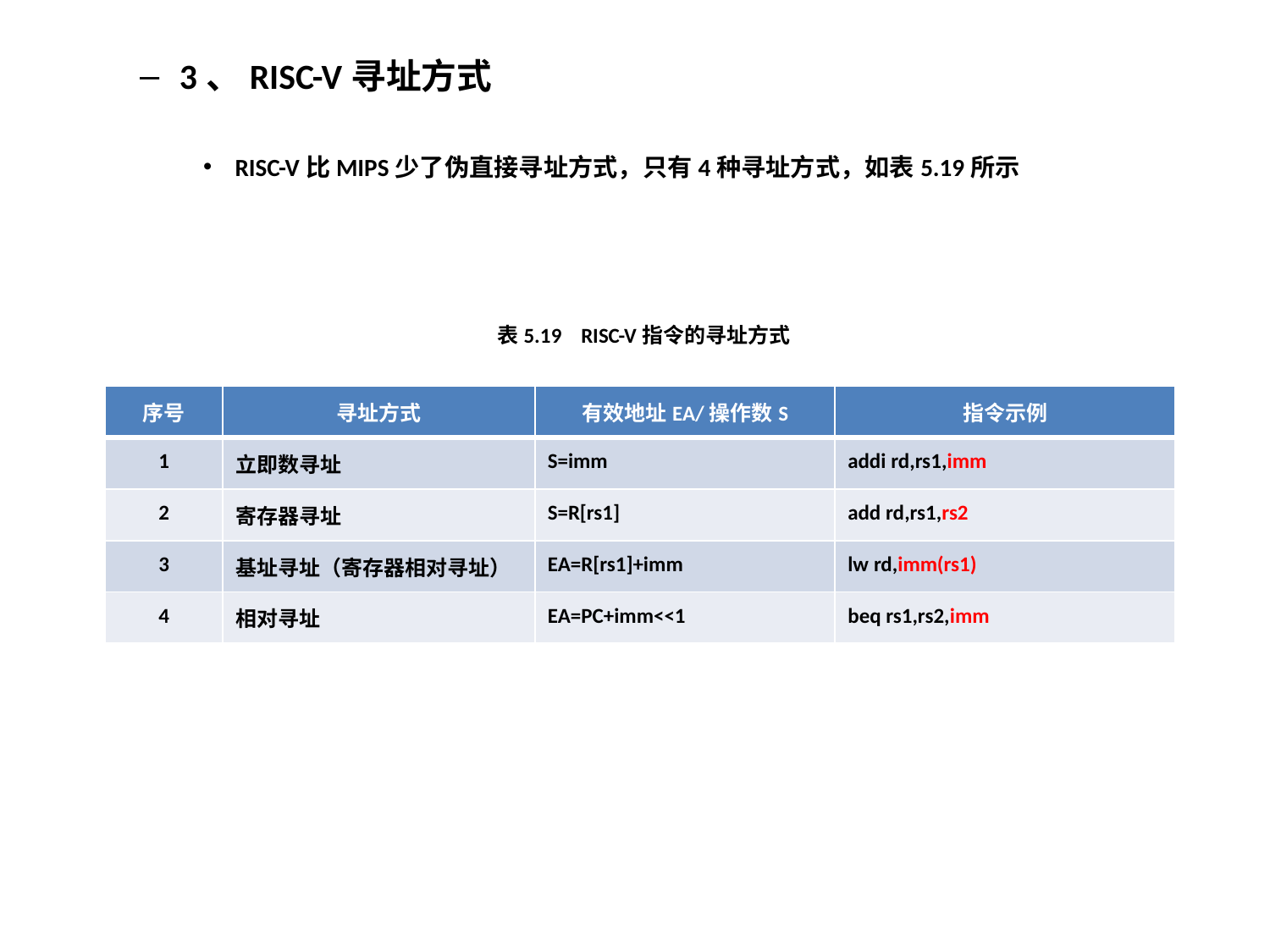

3、RISC-V寻址方式

RISC-V比MIPS少了伪直接寻址方式，只有4种寻址方式，如表5.19所示

表5.19    RISC-V指令的寻址方式
| 序号 | 寻址方式 | 有效地址EA/操作数S | 指令示例 |
| --- | --- | --- | --- |
| 1 | 立即数寻址 | S=imm | addi rd,rs1,imm |
| 2 | 寄存器寻址 | S=R[rs1] | add rd,rs1,rs2 |
| 3 | 基址寻址（寄存器相对寻址） | EA=R[rs1]+imm | lw rd,imm(rs1) |
| 4 | 相对寻址 | EA=PC+imm<<1 | beq rs1,rs2,imm |